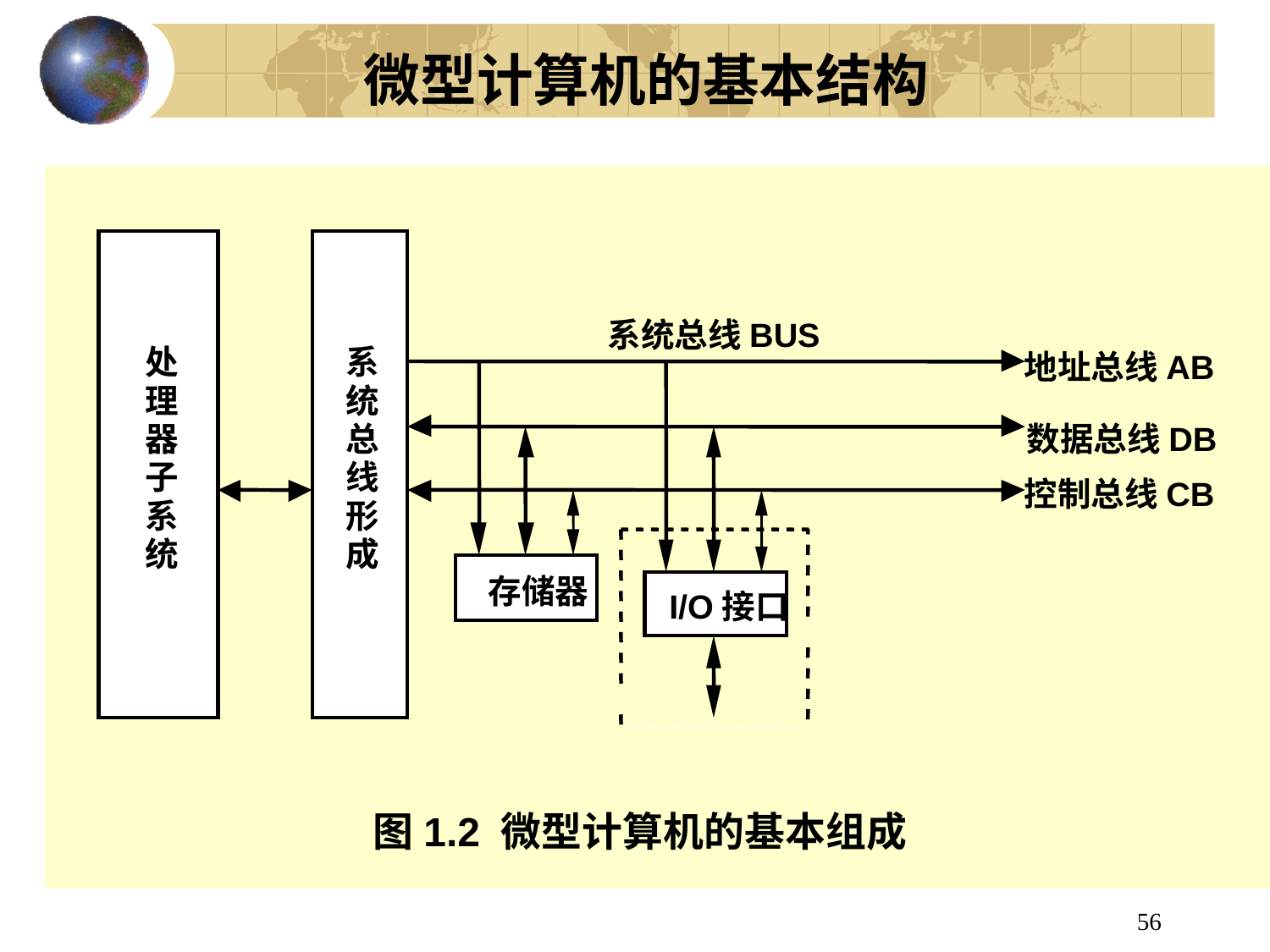

微型计算机的基本结构

系统总线BUS
处
系
地址总线AB

理
统

器
总
数据总线DB

子
线

控制总线CB

系
形

统
成

存储器

I/O接口

图1.2 微型计算机的基本组成
56